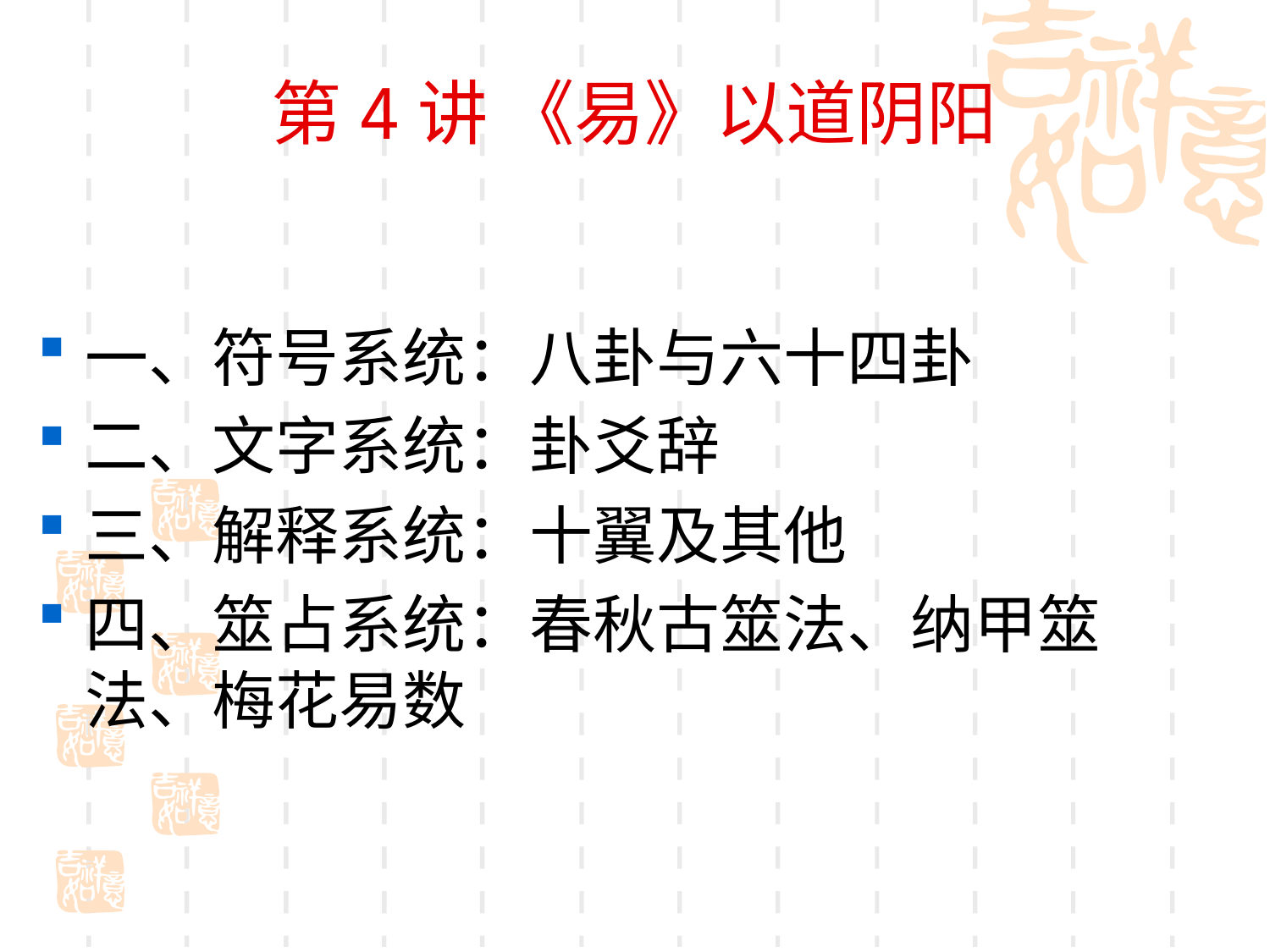

# 第4讲 《易》以道阴阳

一、符号系统：八卦与六十四卦
二、文字系统：卦爻辞
三、解释系统：十翼及其他
四、筮占系统：春秋古筮法、纳甲筮法、梅花易数